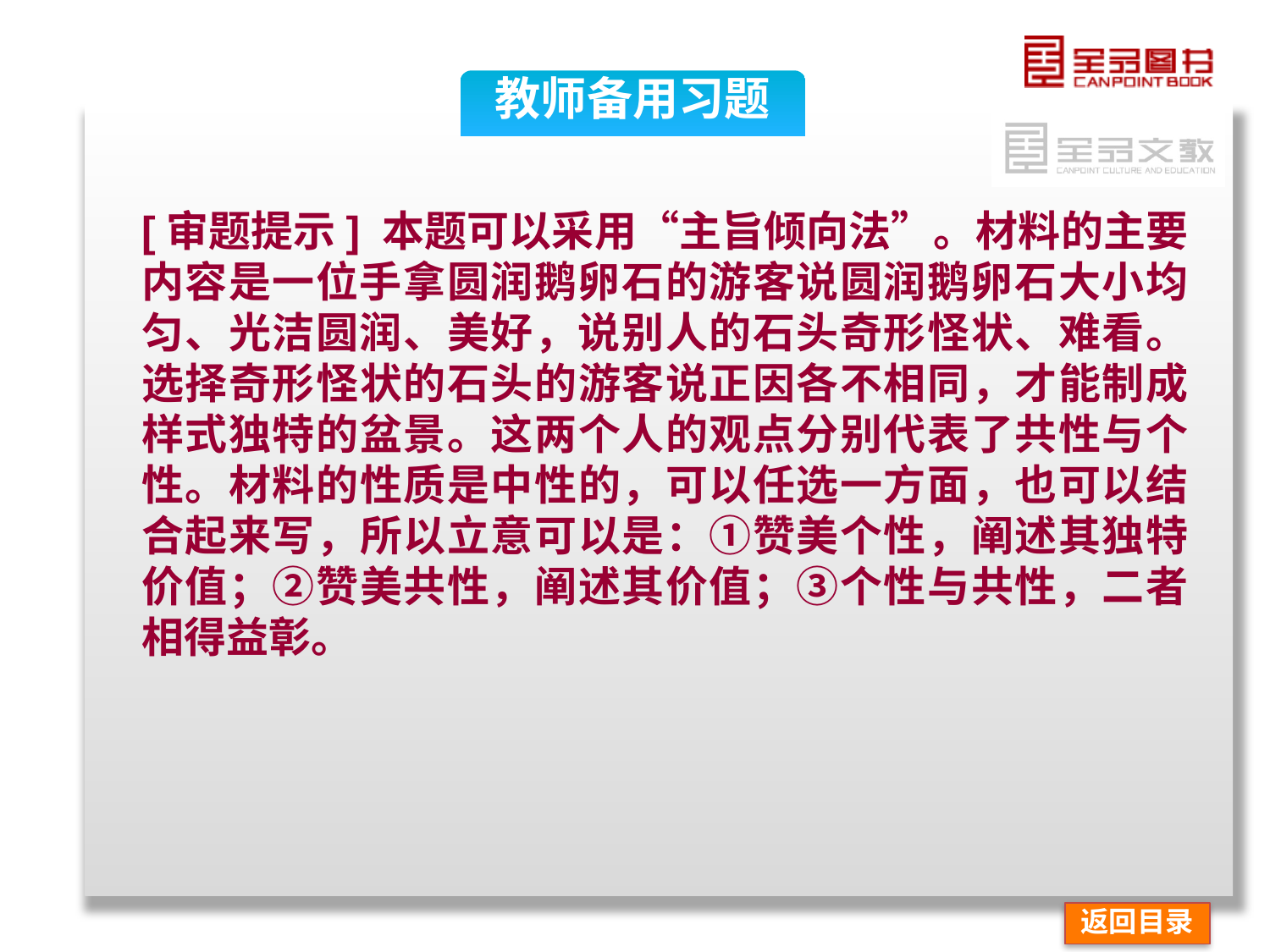

教师备用习题
[审题提示] 本题可以采用“主旨倾向法”。材料的主要内容是一位手拿圆润鹅卵石的游客说圆润鹅卵石大小均匀、光洁圆润、美好，说别人的石头奇形怪状、难看。选择奇形怪状的石头的游客说正因各不相同，才能制成样式独特的盆景。这两个人的观点分别代表了共性与个性。材料的性质是中性的，可以任选一方面，也可以结合起来写，所以立意可以是：①赞美个性，阐述其独特价值；②赞美共性，阐述其价值；③个性与共性，二者相得益彰。

返回目录